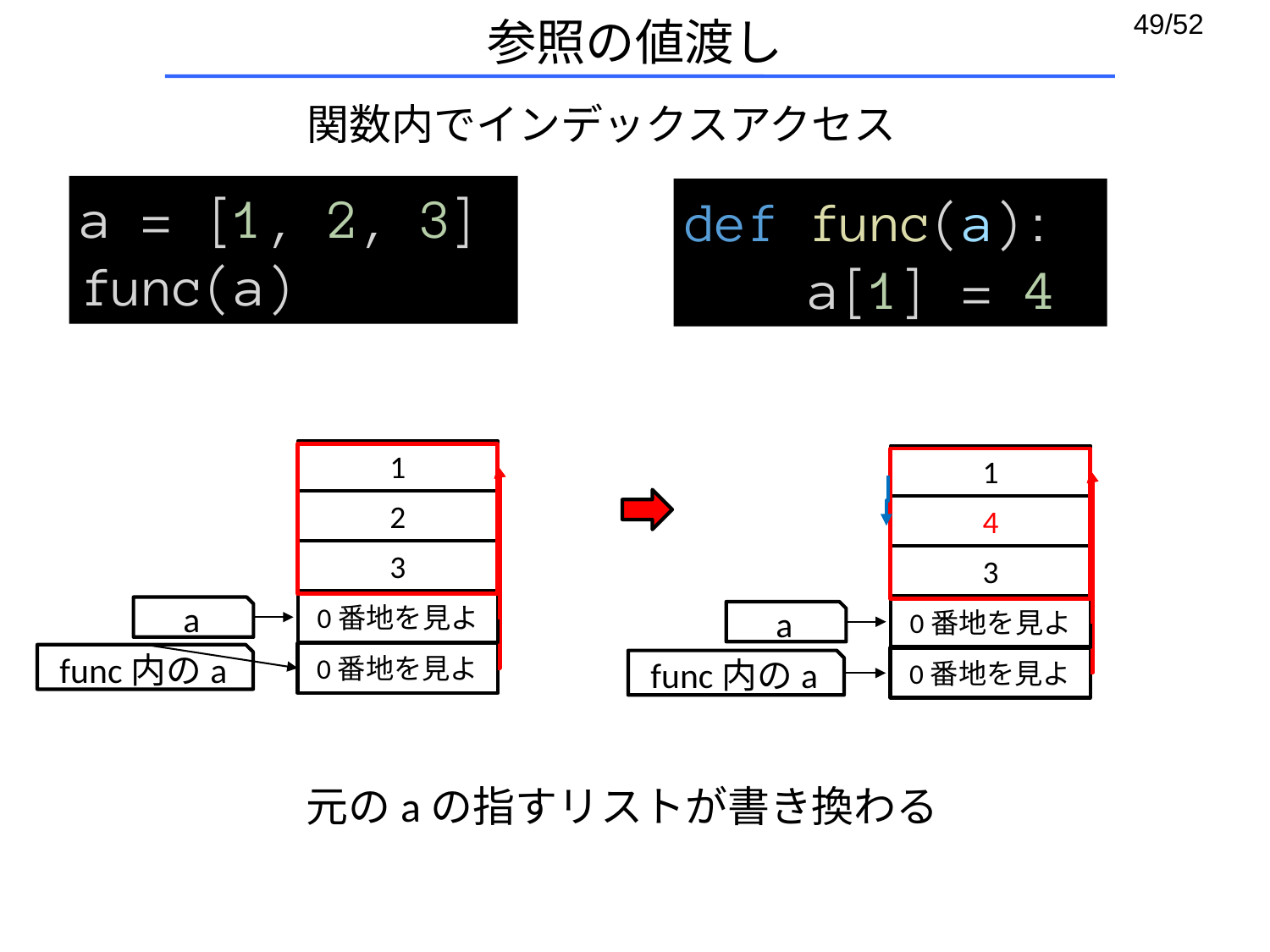

# 参照の値渡し
関数内でインデックスアクセス
a = [1, 2, 3]
func(a)
def func(a):
    a[1] = 4
1

1

2
4
3
3
0番地を見よ
0番地を見よ
a
a
0番地を見よ
func内のa
0番地を見よ
func内のa
元のaの指すリストが書き換わる